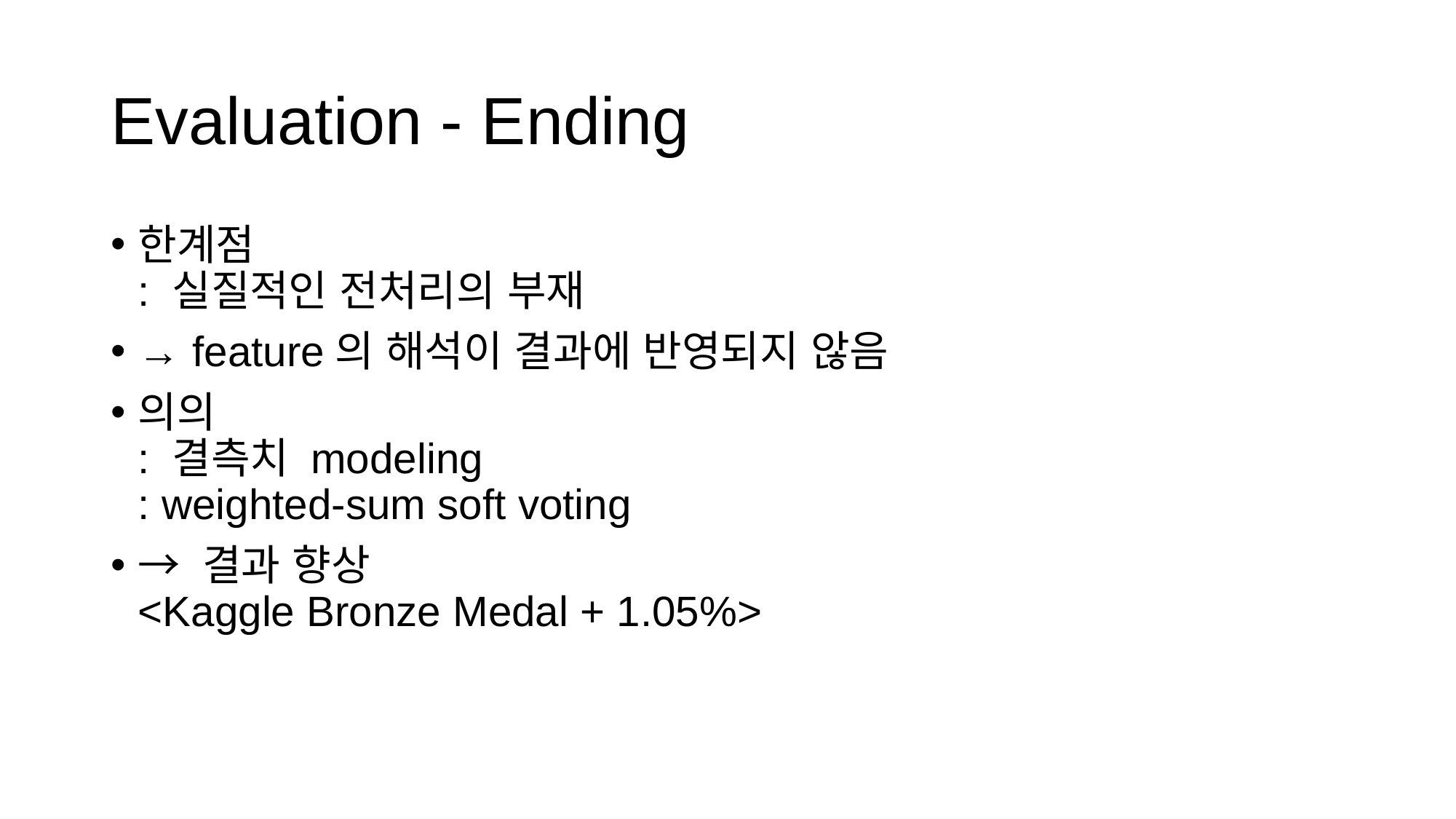

# Evaluation - Ending
한계점
: 실질적인 전처리의 부재
→ feature의 해석이 결과에 반영되지 않음
의의
: 결측치 modeling
: weighted-sum soft voting
→ 결과 향상
<Kaggle Bronze Medal + 1.05%>